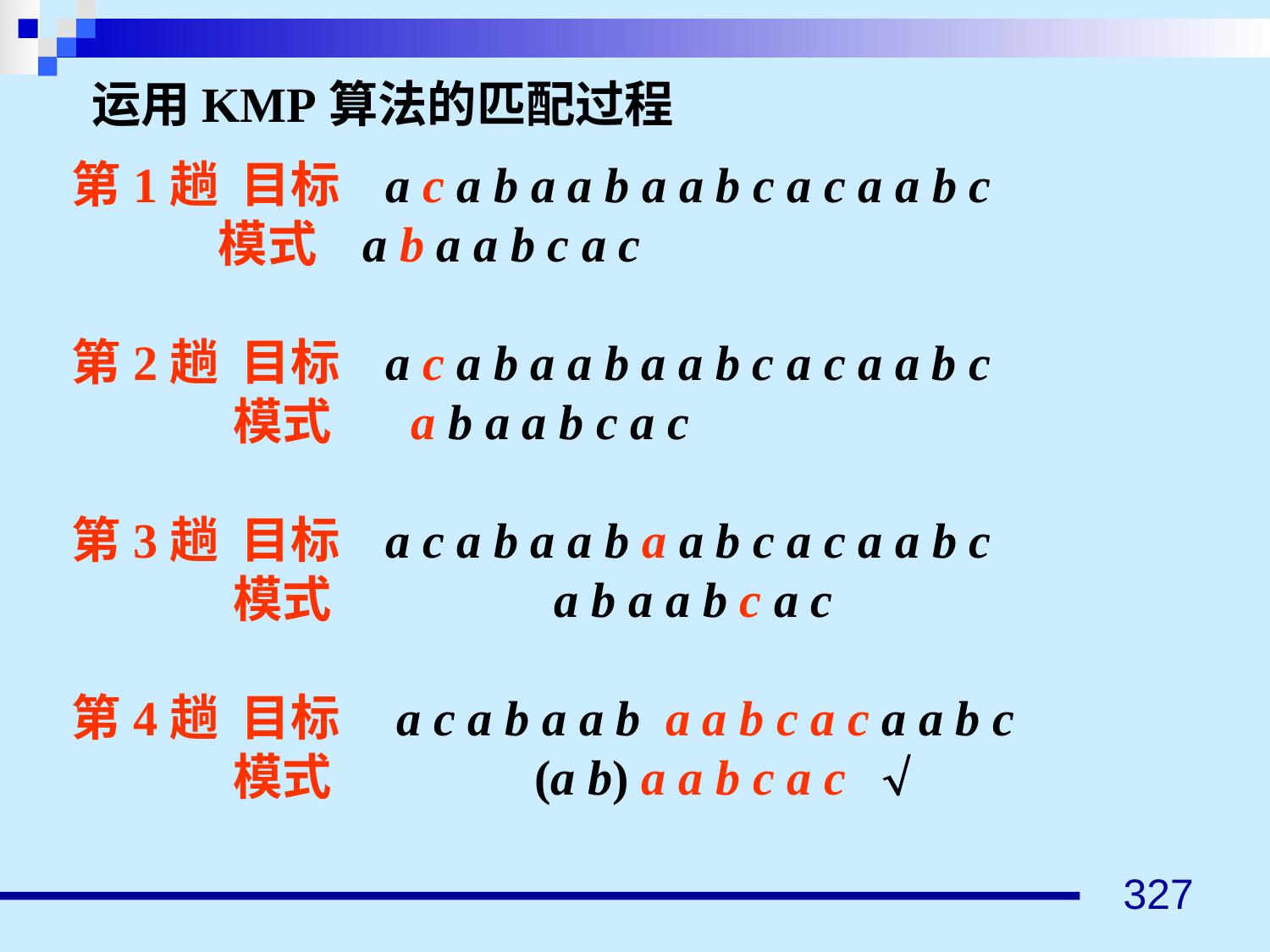

运用KMP算法的匹配过程

第1趟  目标   a c a b a a b a a b c a c a a b c
            模式   a b a a b c a c

第2趟  目标   a c a b a a b a a b c a c a a b c
	  模式      a b a a b c a c

第3趟  目标   a c a b a a b a a b c a c a a b c
	  模式	        a b a a b c a c

第4趟  目标    a c a b a a b  a a b c a c a a b c
	  模式                 (a b) a a b c a c   √
327